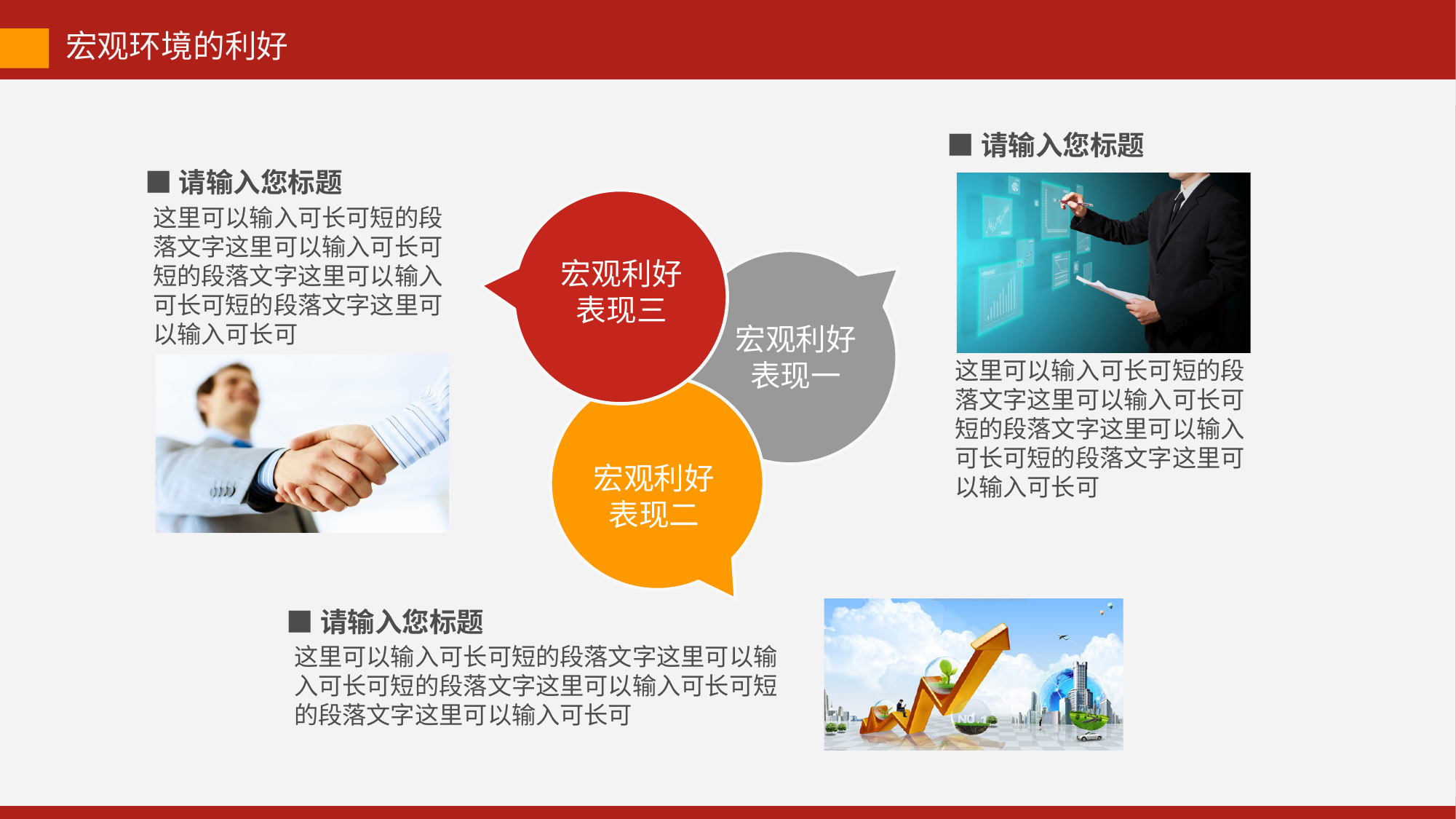

宏观环境的利好

■请输入您标题
■请输入您标题

这里可以输入可长可短的段落文字这里可以输入可长可短的段落文字这里可以输入可长可短的段落文字这里可以输入可长可

宏观利好
表现三
宏观利好
表现一
这里可以输入可长可短的段落文字这里可以输入可长可短的段落文字这里可以输入可长可短的段落文字这里可以输入可长可

宏观利好
表现二

■请输入您标题
这里可以输入可长可短的段落文字这里可以输入可长可短的段落文字这里可以输入可长可短的段落文字这里可以输入可长可